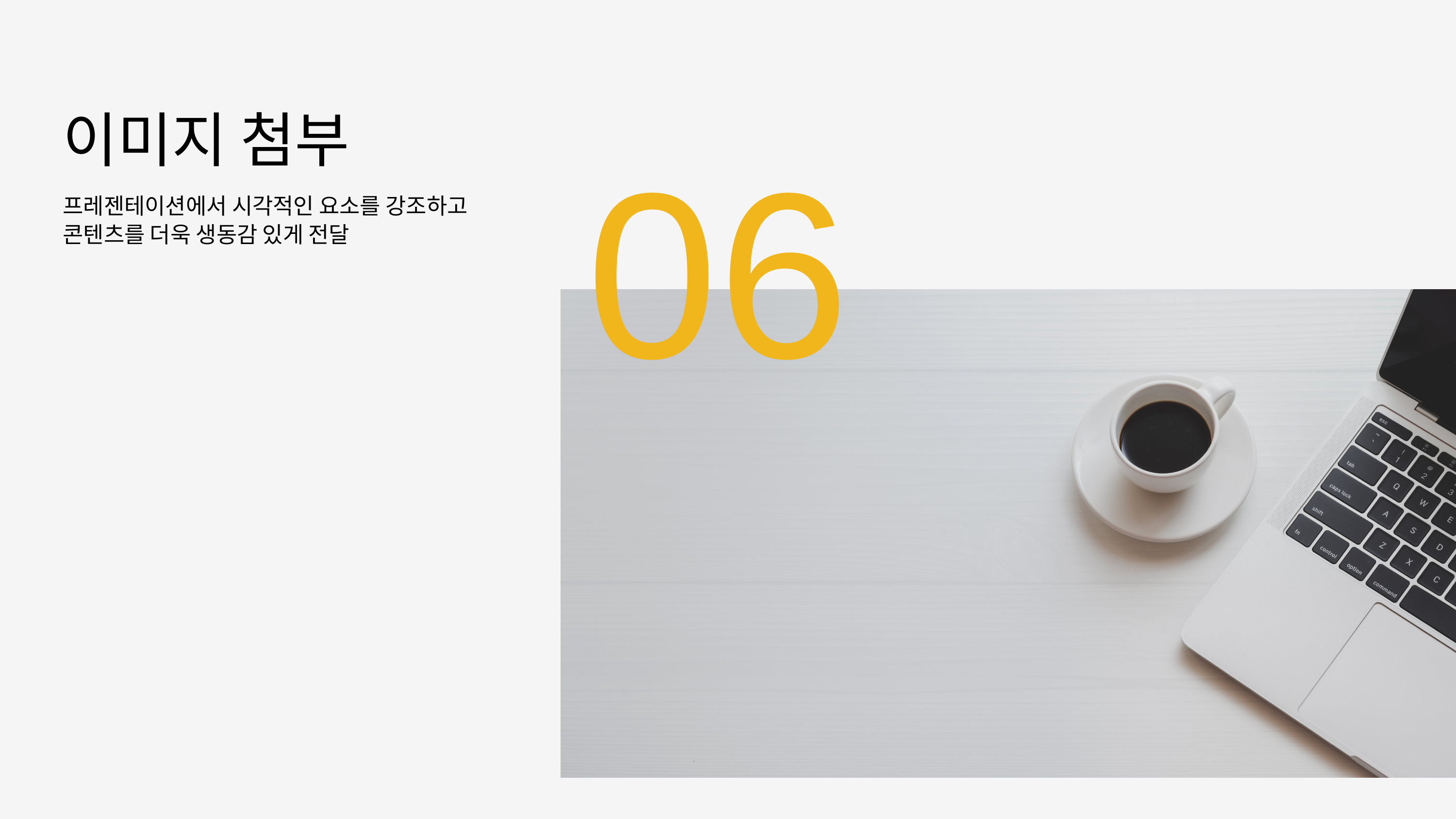

이미지 첨부
06
프레젠테이션에서 시각적인 요소를 강조하고
콘텐츠를 더욱 생동감 있게 전달